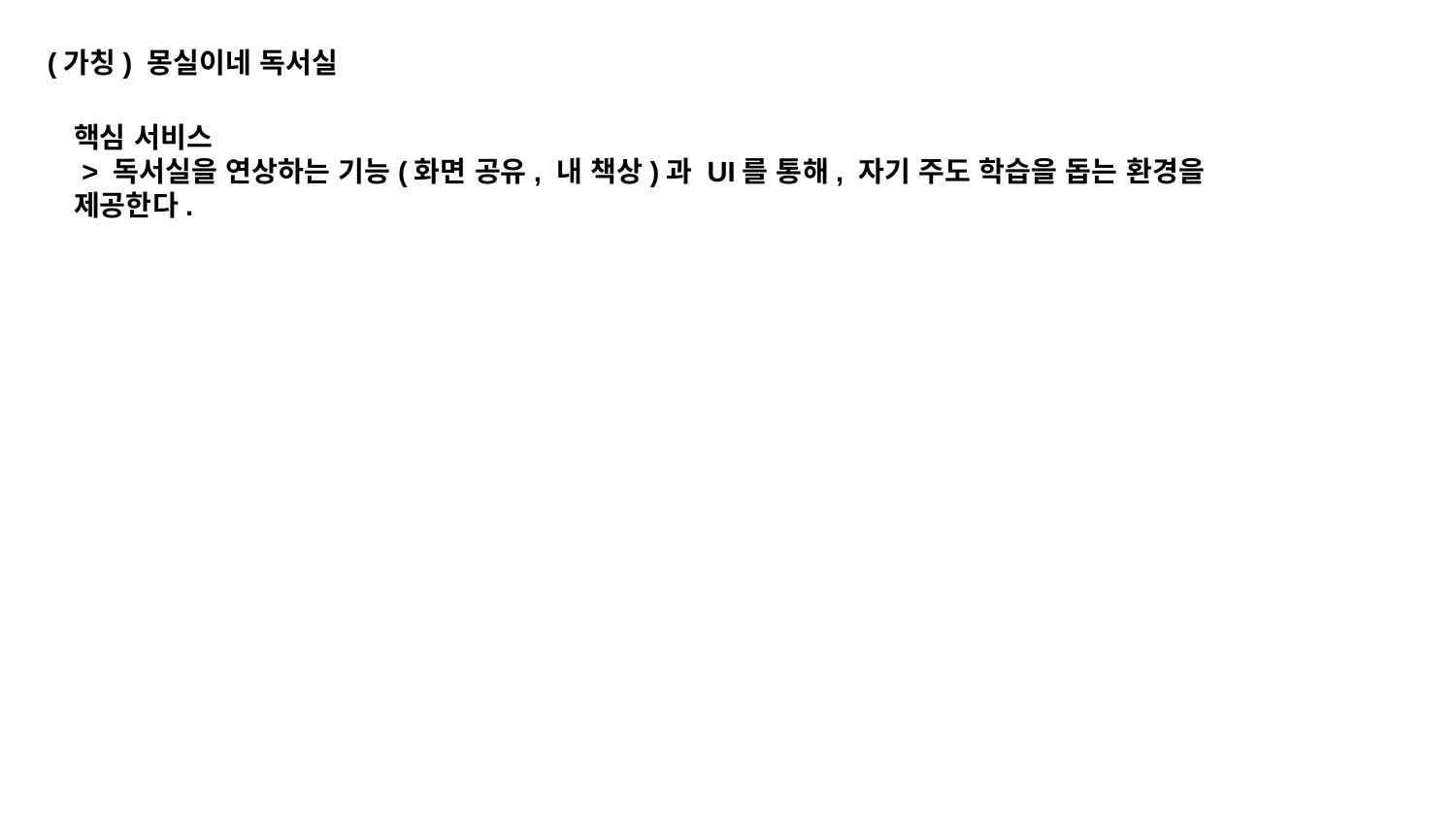

(가칭) 몽실이네 독서실
핵심 서비스
 > 독서실을 연상하는 기능(화면 공유, 내 책상)과 UI를 통해, 자기 주도 학습을 돕는 환경을 제공한다.